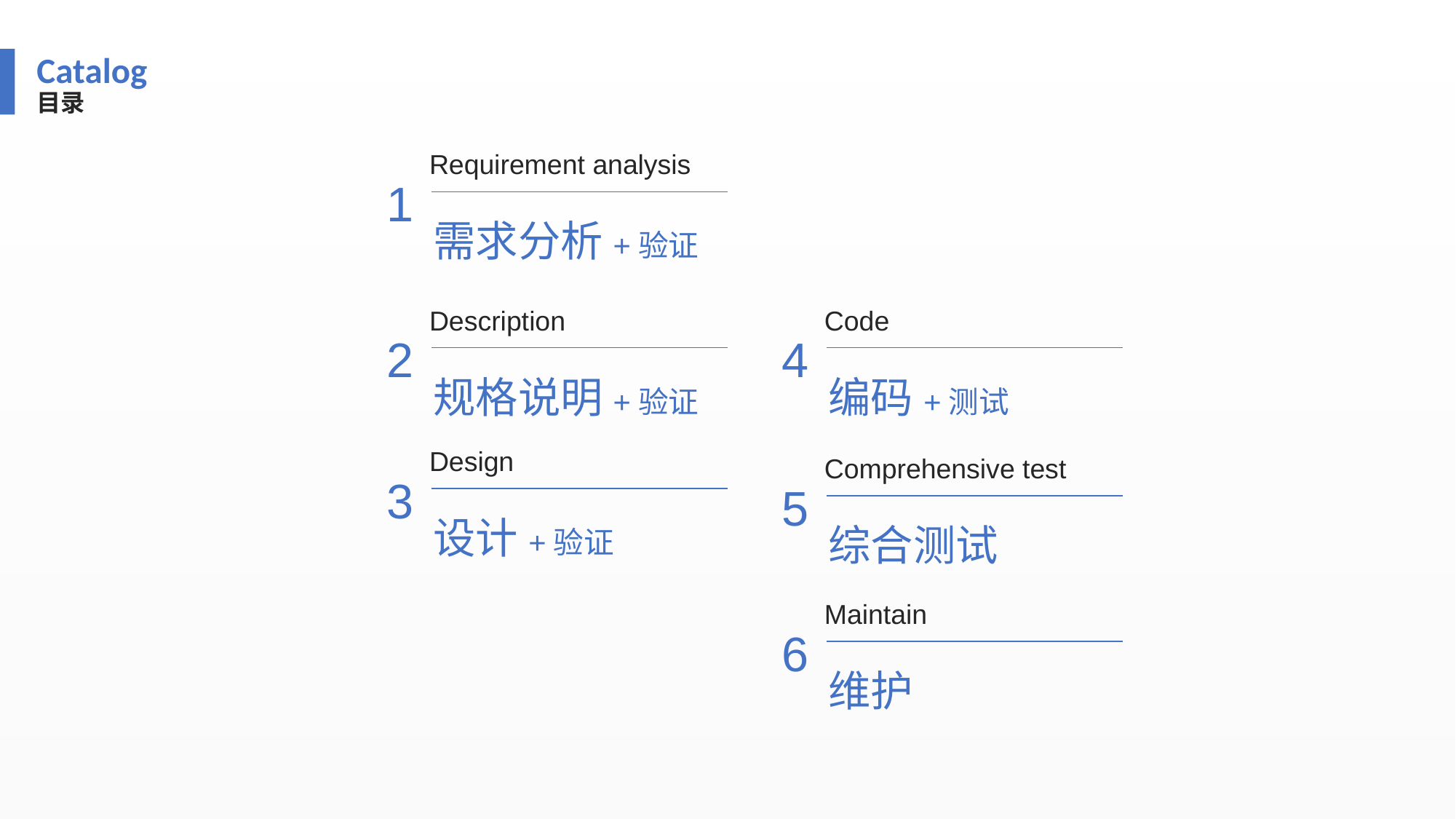

Catalog
目录
Requirement analysis
1
需求分析+验证
Description
Code
2
4
规格说明+验证
编码+测试
Design
Comprehensive test
3
5
设计+验证
综合测试
Maintain
6
维护